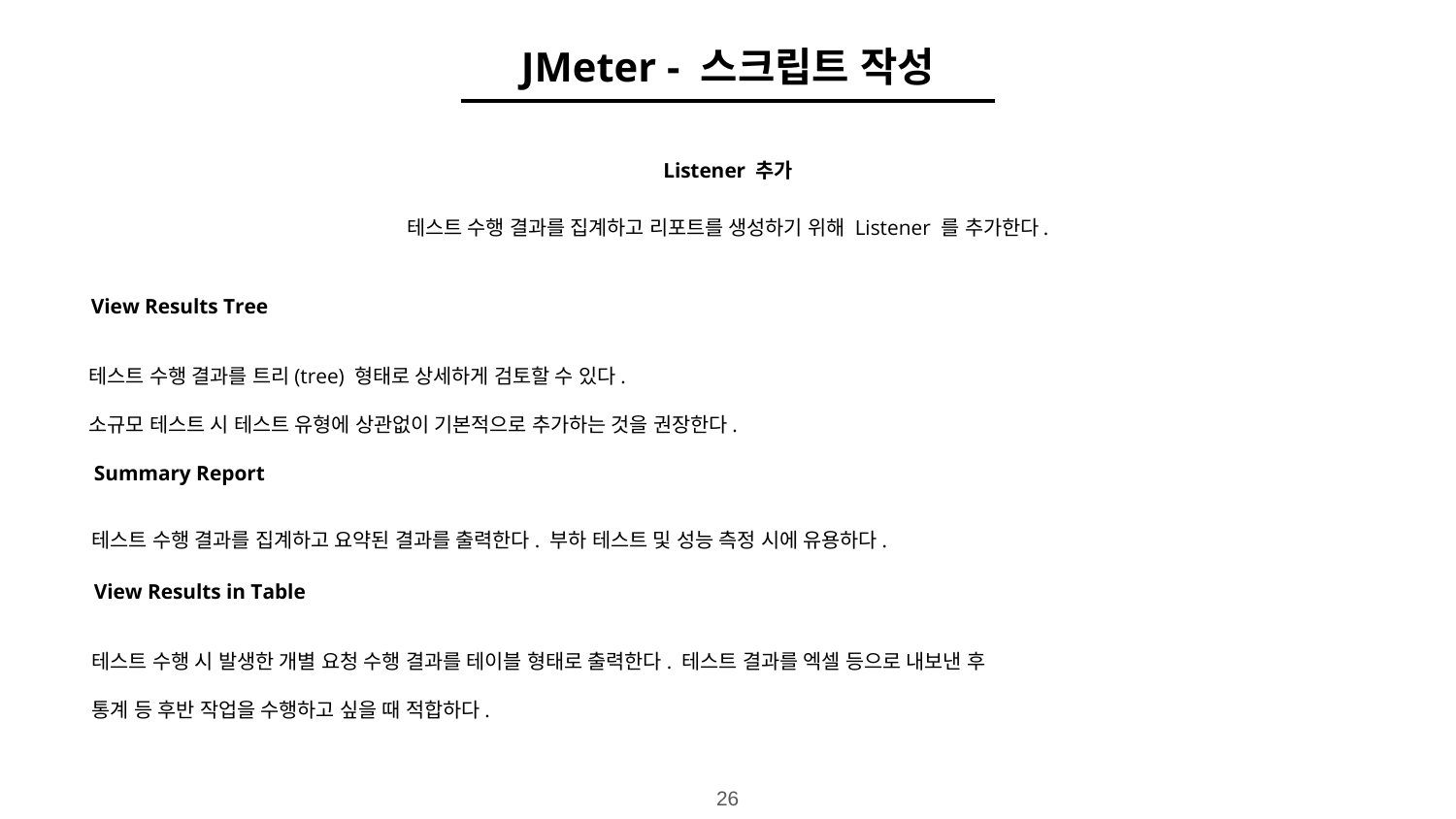

JMeter - 스크립트 작성
Listener 추가
테스트 수행 결과를 집계하고 리포트를 생성하기 위해 Listener 를 추가한다.
View Results Tree
테스트 수행 결과를 트리(tree) 형태로 상세하게 검토할 수 있다.
소규모 테스트 시 테스트 유형에 상관없이 기본적으로 추가하는 것을 권장한다.
Summary Report
테스트 수행 결과를 집계하고 요약된 결과를 출력한다. 부하 테스트 및 성능 측정 시에 유용하다.
View Results in Table
테스트 수행 시 발생한 개별 요청 수행 결과를 테이블 형태로 출력한다. 테스트 결과를 엑셀 등으로 내보낸 후
통계 등 후반 작업을 수행하고 싶을 때 적합하다.
26